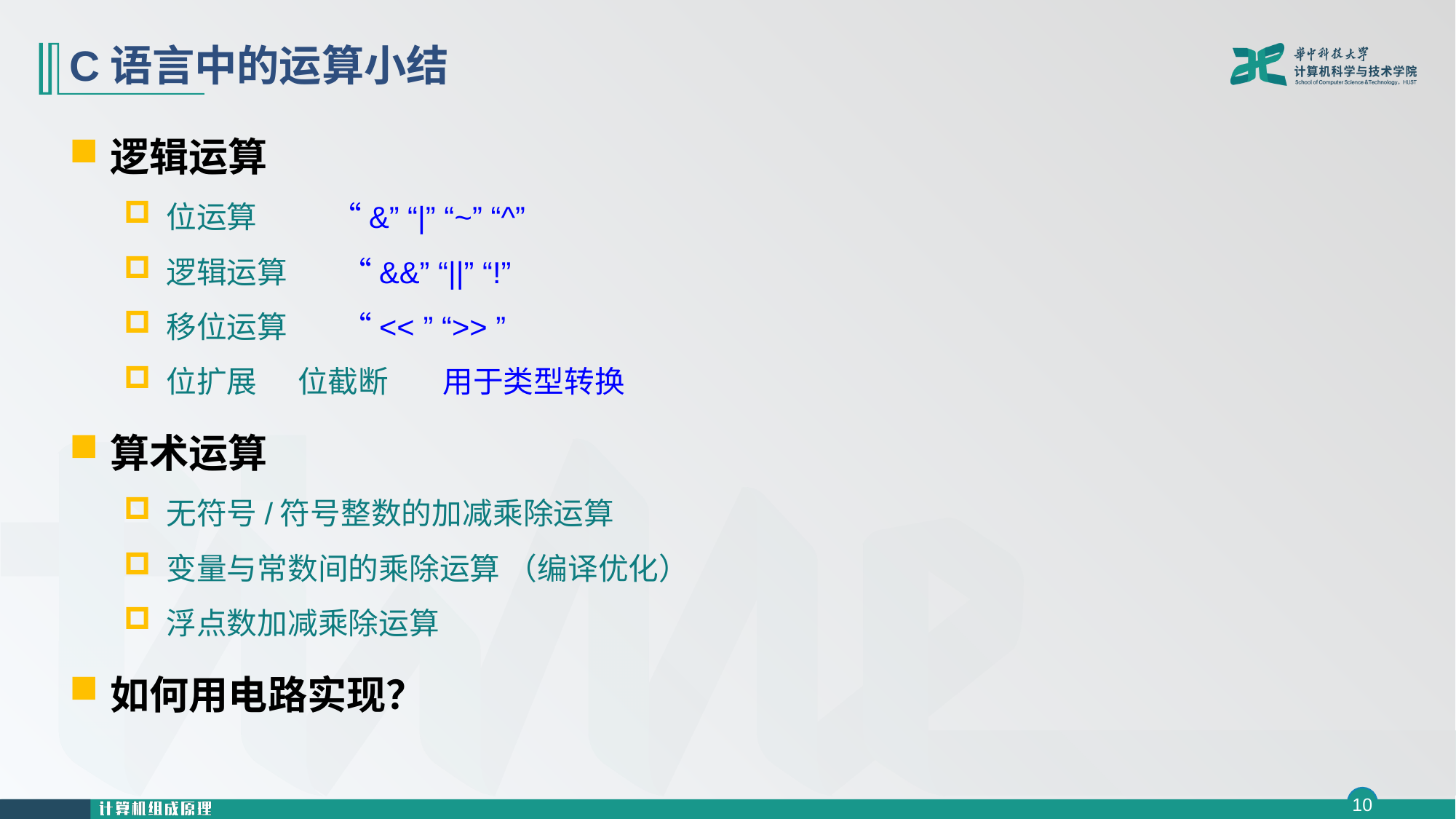

# C语言中的运算小结
逻辑运算
位运算           “&” “|” “~” “^”
逻辑运算        “&&” “||” “!”
移位运算        “<< ” “>> ”
位扩展      位截断        用于类型转换
算术运算
无符号/符号整数的加减乘除运算
变量与常数间的乘除运算 （编译优化）
浮点数加减乘除运算
如何用电路实现？